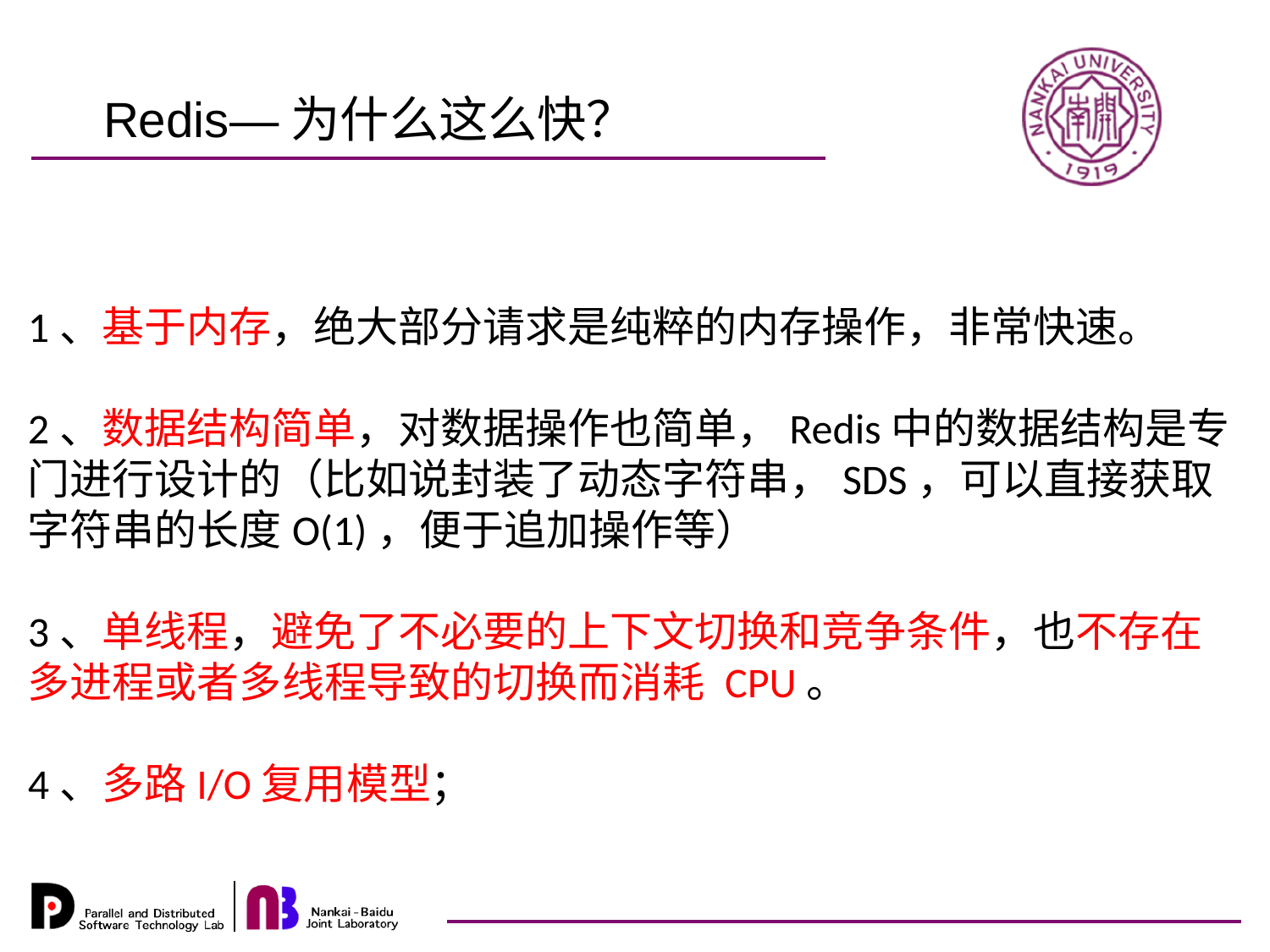

Redis—为什么这么快？
1、基于内存，绝大部分请求是纯粹的内存操作，非常快速。

2、数据结构简单，对数据操作也简单，Redis中的数据结构是专门进行设计的（比如说封装了动态字符串，SDS，可以直接获取字符串的长度O(1)，便于追加操作等）

3、单线程，避免了不必要的上下文切换和竞争条件，也不存在多进程或者多线程导致的切换而消耗 CPU。

4、多路I/O复用模型；